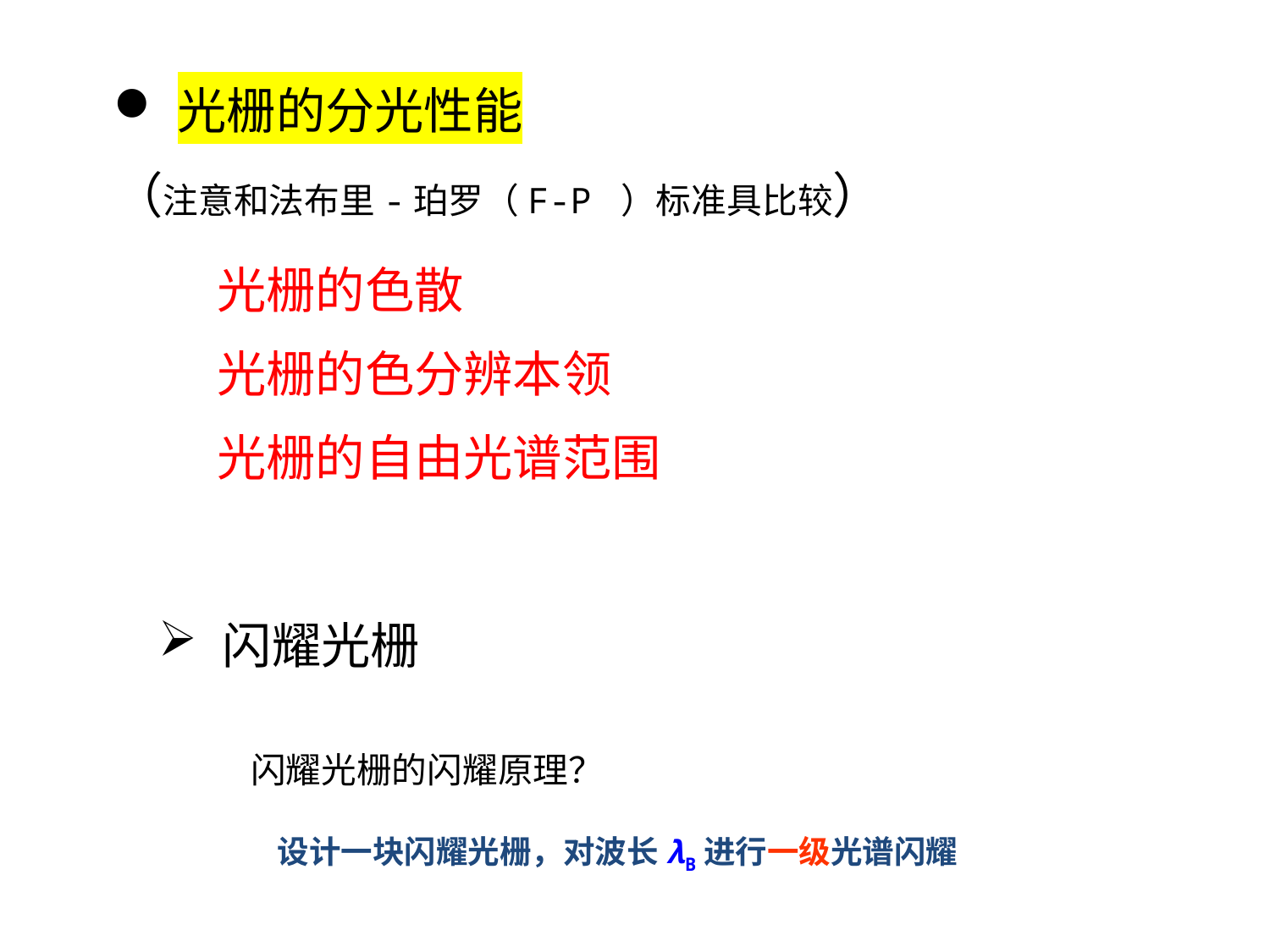

光栅的分光性能
（注意和法布里-珀罗（F-P ）标准具比较）
光栅的色散
光栅的色分辨本领
光栅的自由光谱范围
闪耀光栅
闪耀光栅的闪耀原理？
设计一块闪耀光栅，对波长λB进行一级光谱闪耀